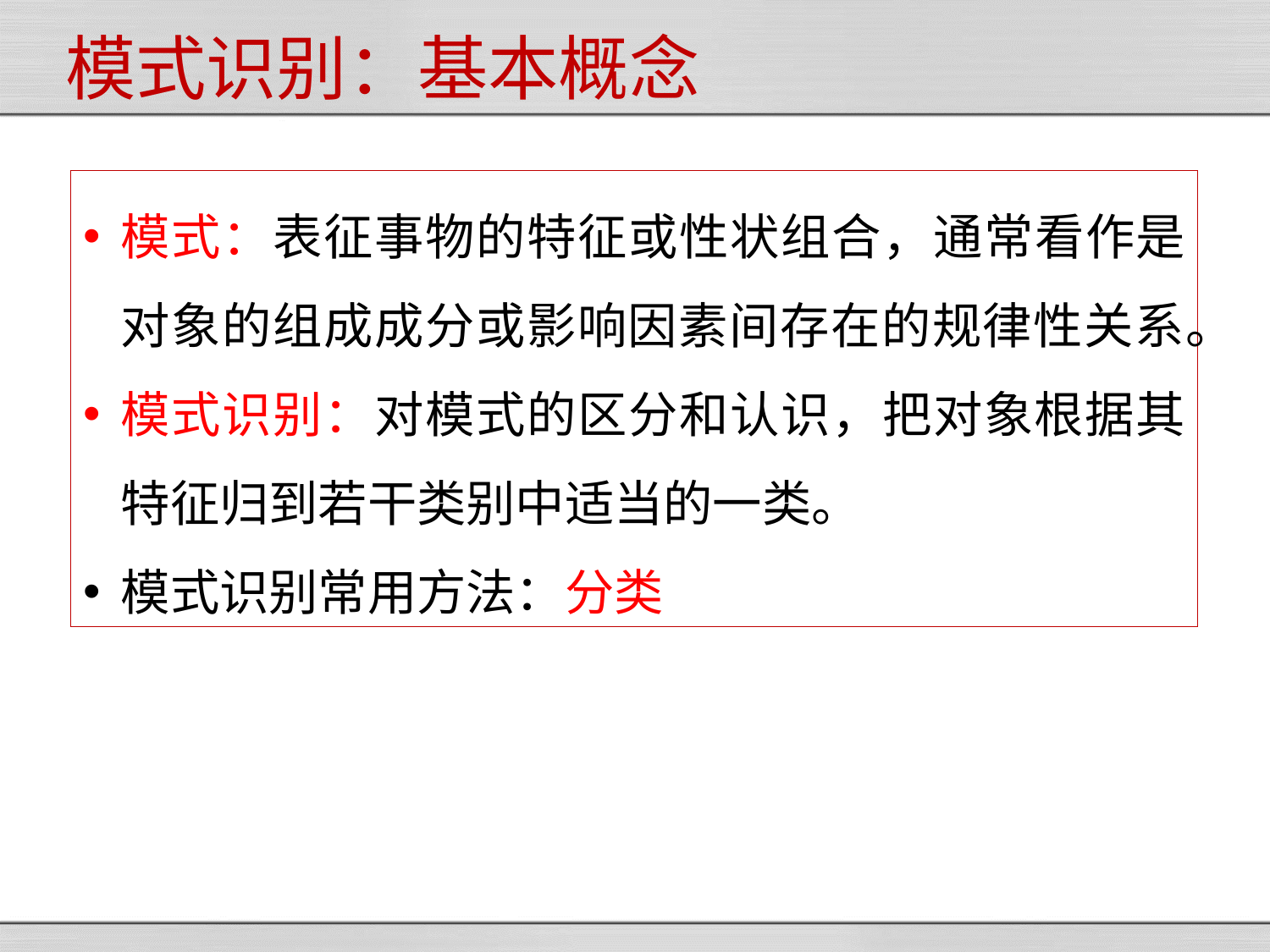

模式识别：基本概念
模式：表征事物的特征或性状组合，通常看作是对象的组成成分或影响因素间存在的规律性关系。
模式识别：对模式的区分和认识，把对象根据其特征归到若干类别中适当的一类。
模式识别常用方法：分类